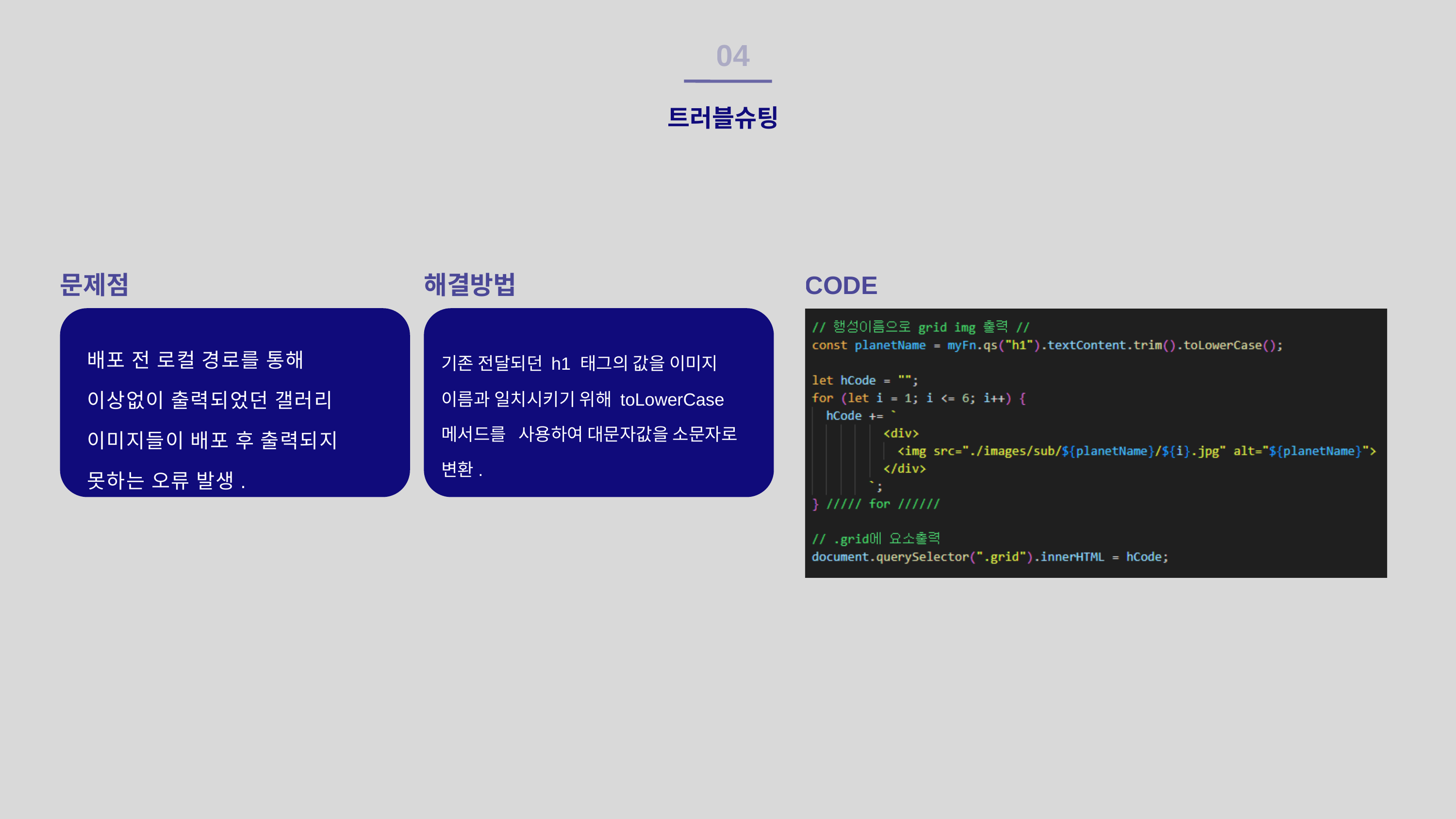

04

트러블슈팅

문제점
해결방법
CODE

배포 전 로컬 경로를 통해 이상없이 출력되었던 갤러리 이미지들이 배포 후 출력되지 못하는 오류 발생.
기존 전달되던 h1 태그의 값을 이미지 이름과 일치시키기 위해 toLowerCase 메서드를   사용하여 대문자값을 소문자로 변환.